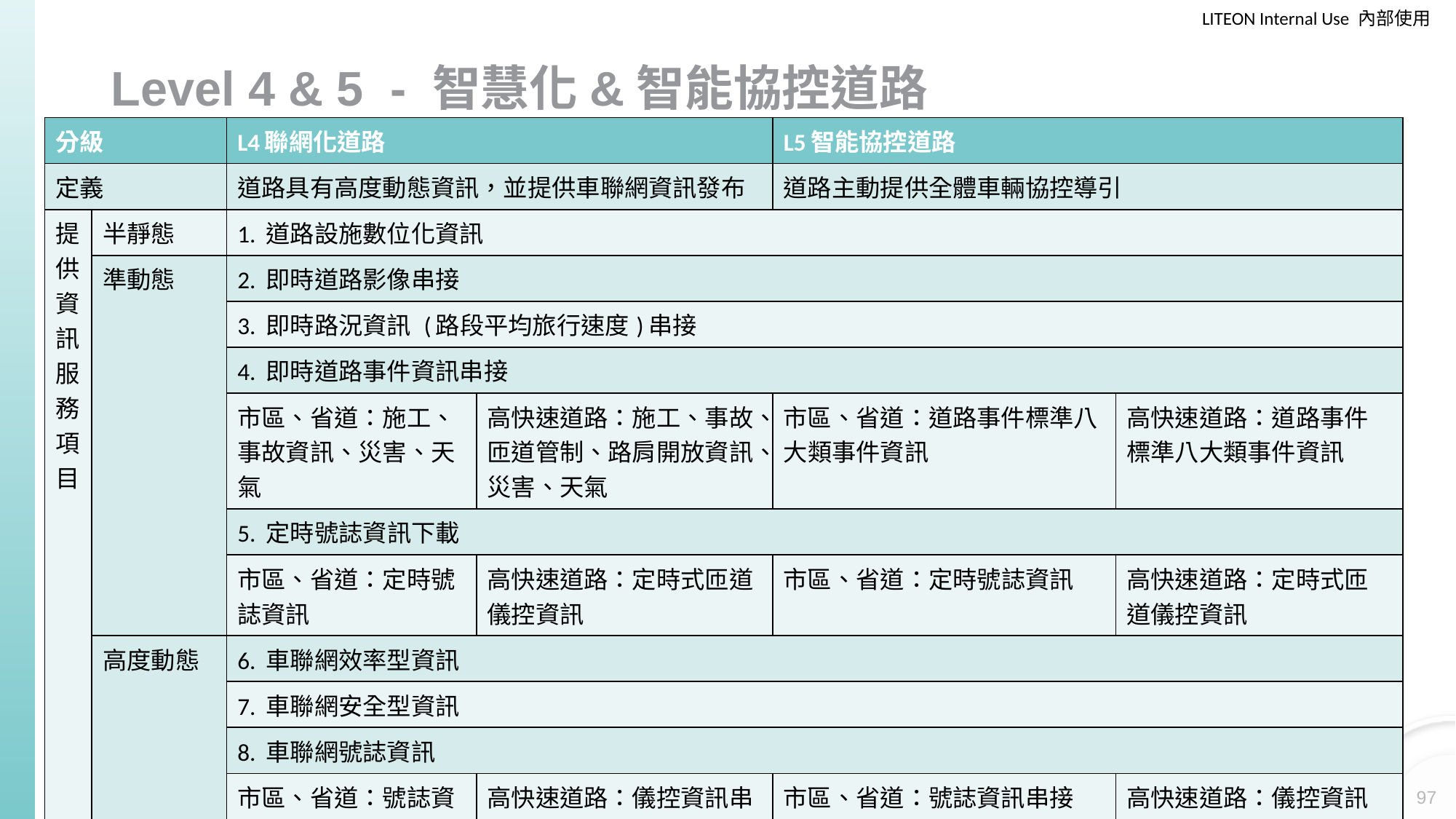

# Level 4 & 5  - 智慧化&智能協控道路
| 分級 |  | L4聯網化道路 |  | L5智能協控道路 |  |
| --- | --- | --- | --- | --- | --- |
| 定義 |  | 道路具有高度動態資訊，並提供車聯網資訊發布 |  | 道路主動提供全體車輛協控導引 |  |
| 提供資訊服務項目 | 半靜態 | 1. 道路設施數位化資訊 |  |  |  |
|  | 準動態 | 2. 即時道路影像串接 |  |  |  |
|  |  | 3. 即時路況資訊 (路段平均旅行速度)串接 |  |  |  |
|  |  | 4. 即時道路事件資訊串接 |  |  |  |
|  |  | 市區、省道：施工、事故資訊、災害、天氣 | 高快速道路：施工、事故、匝道管制、路肩開放資訊、災害、天氣 | 市區、省道：道路事件標準八大類事件資訊 | 高快速道路：道路事件標準八大類事件資訊 |
|  |  | 5. 定時號誌資訊下載 |  |  |  |
|  |  | 市區、省道：定時號誌資訊 | 高快速道路：定時式匝道儀控資訊 | 市區、省道：定時號誌資訊 | 高快速道路：定時式匝道儀控資訊 |
|  | 高度動態 | 6. 車聯網效率型資訊 |  |  |  |
|  |  | 7. 車聯網安全型資訊 |  |  |  |
|  |  | 8. 車聯網號誌資訊 |  |  |  |
|  |  | 市區、省道：號誌資訊串接 | 高快速道路：儀控資訊串接 | 市區、省道：號誌資訊串接 | 高快速道路：儀控資訊串接 |
|  |  |  |  | 全體車輛協控導引資訊 |  |
針對自駕車 & 智慧化道路啟動，車對路車對車的應用架構 - 把 level 4 & 5 的描述寫上去 (我給你那一份)

97